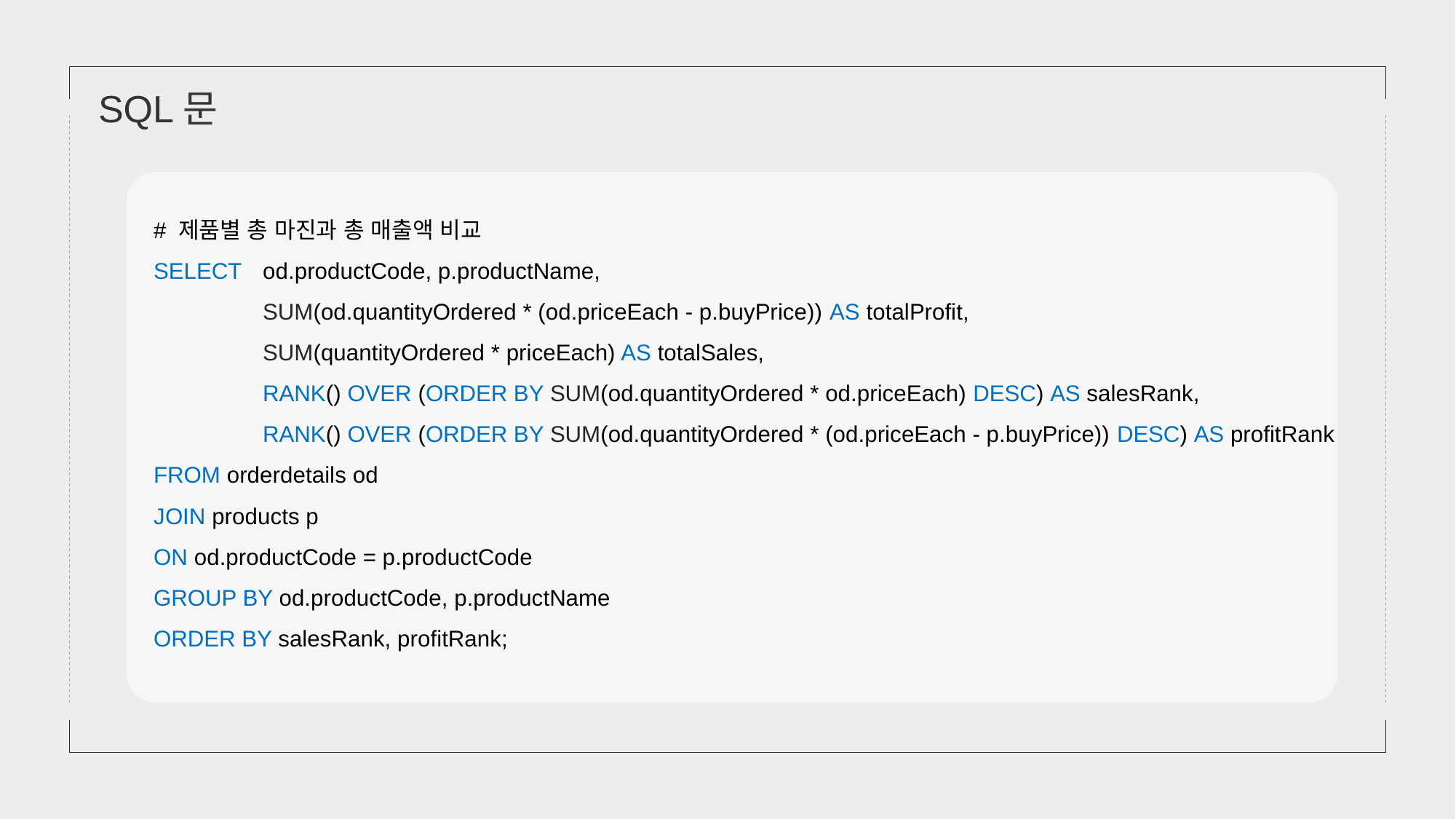

SQL문

# 제품별 총 마진과 총 매출액 비교
SELECT 	od.productCode, p.productName,
	SUM(od.quantityOrdered * (od.priceEach - p.buyPrice)) AS totalProfit,
	SUM(quantityOrdered * priceEach) AS totalSales,
	RANK() OVER (ORDER BY SUM(od.quantityOrdered * od.priceEach) DESC) AS salesRank,
	RANK() OVER (ORDER BY SUM(od.quantityOrdered * (od.priceEach - p.buyPrice)) DESC) AS profitRank
FROM orderdetails od
JOIN products p
ON od.productCode = p.productCode
GROUP BY od.productCode, p.productName
ORDER BY salesRank, profitRank;